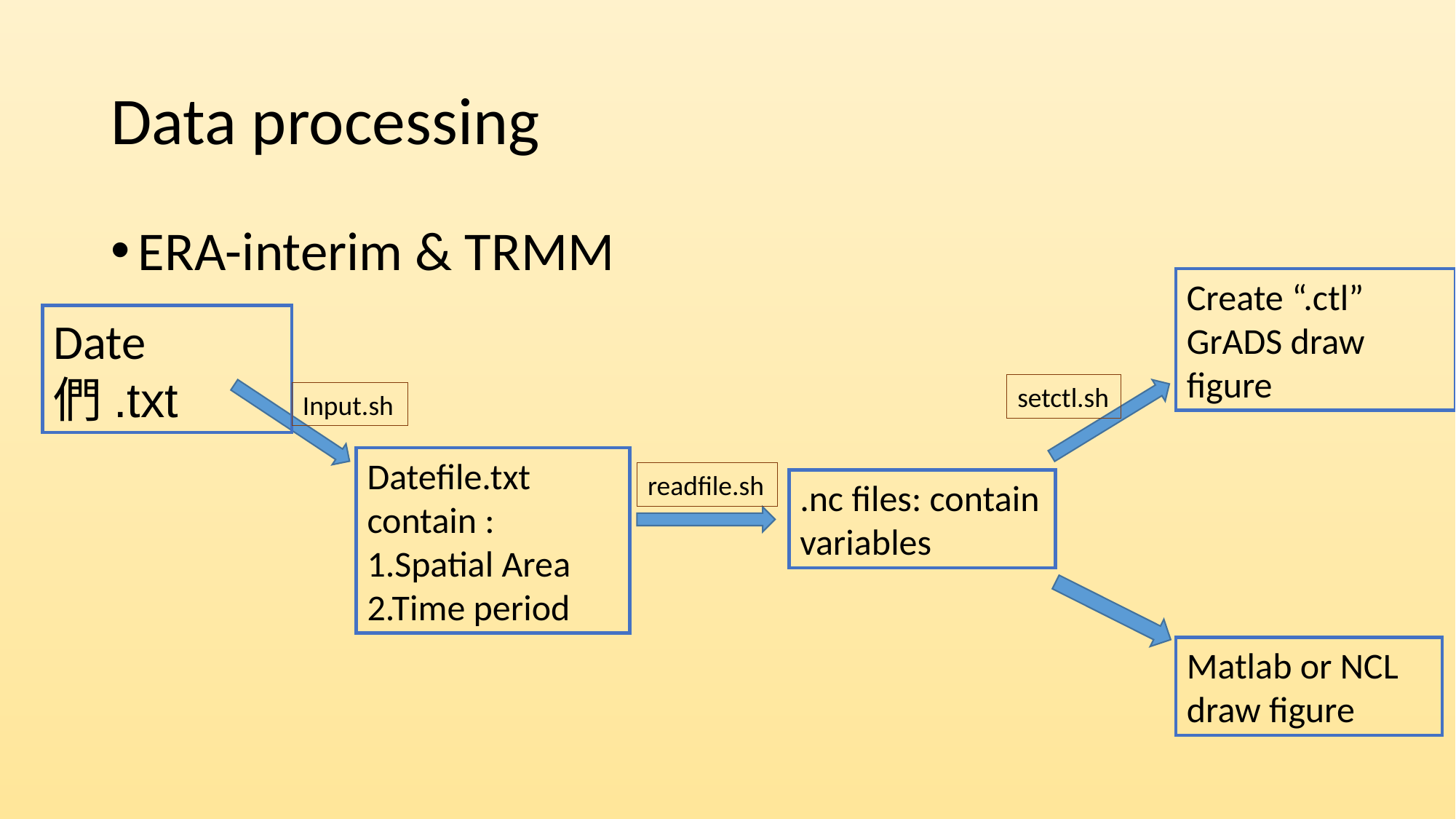

# Data processing
ERA-interim & TRMM

Create “.ctl”
GrADS draw figure
Date 們.txt
setctl.sh
Input.sh

Datefile.txt contain :
1.Spatial Area
2.Time period
readfile.sh
.nc files: contain variables

Matlab or NCL  draw figure